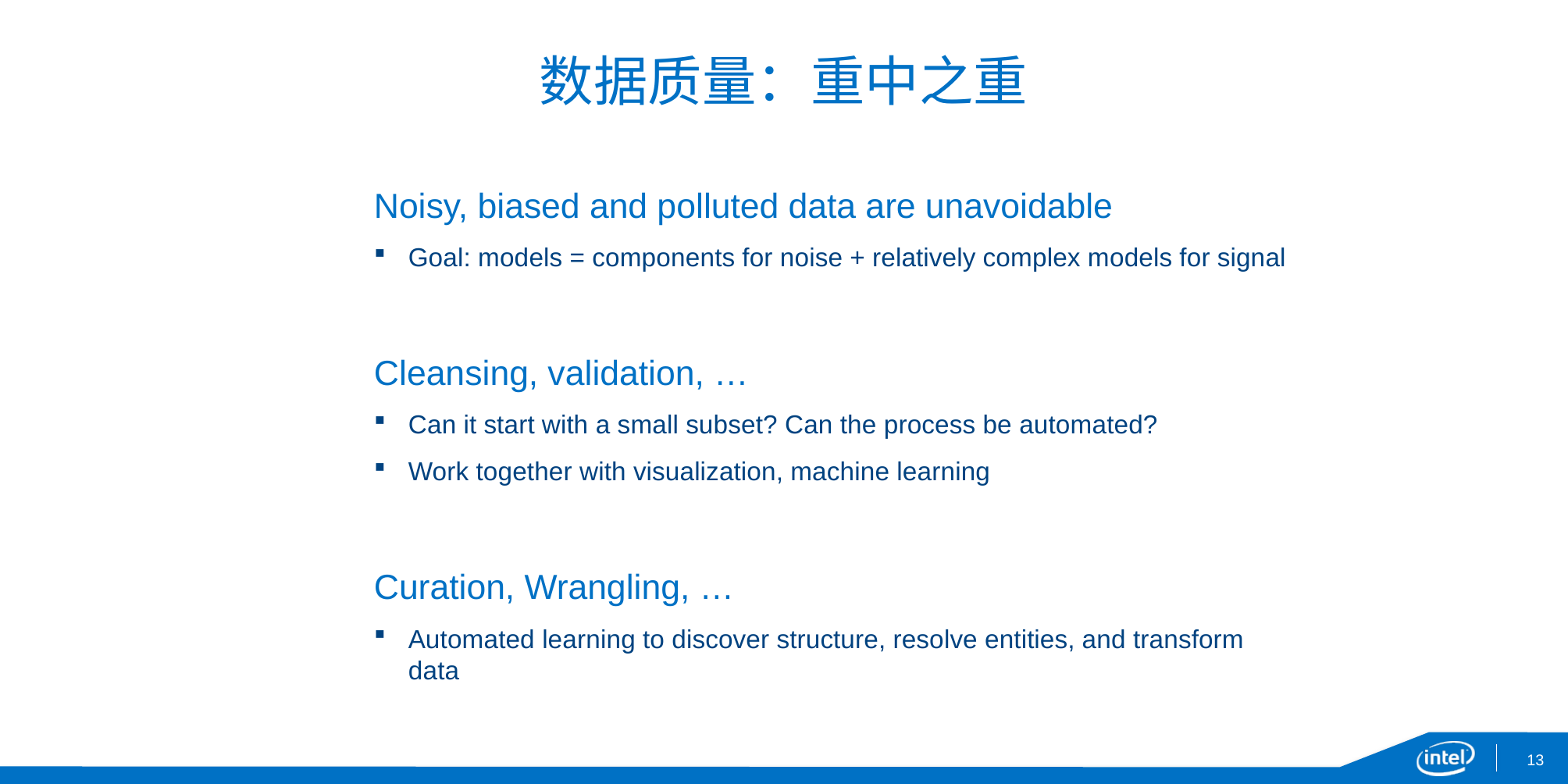

# 数据质量：重中之重
Noisy, biased and polluted data are unavoidable
Goal: models = components for noise + relatively complex models for signal

Cleansing, validation, …
Can it start with a small subset? Can the process be automated?
Work together with visualization, machine learning

Curation, Wrangling, …
Automated learning to discover structure, resolve entities, and transform data

13